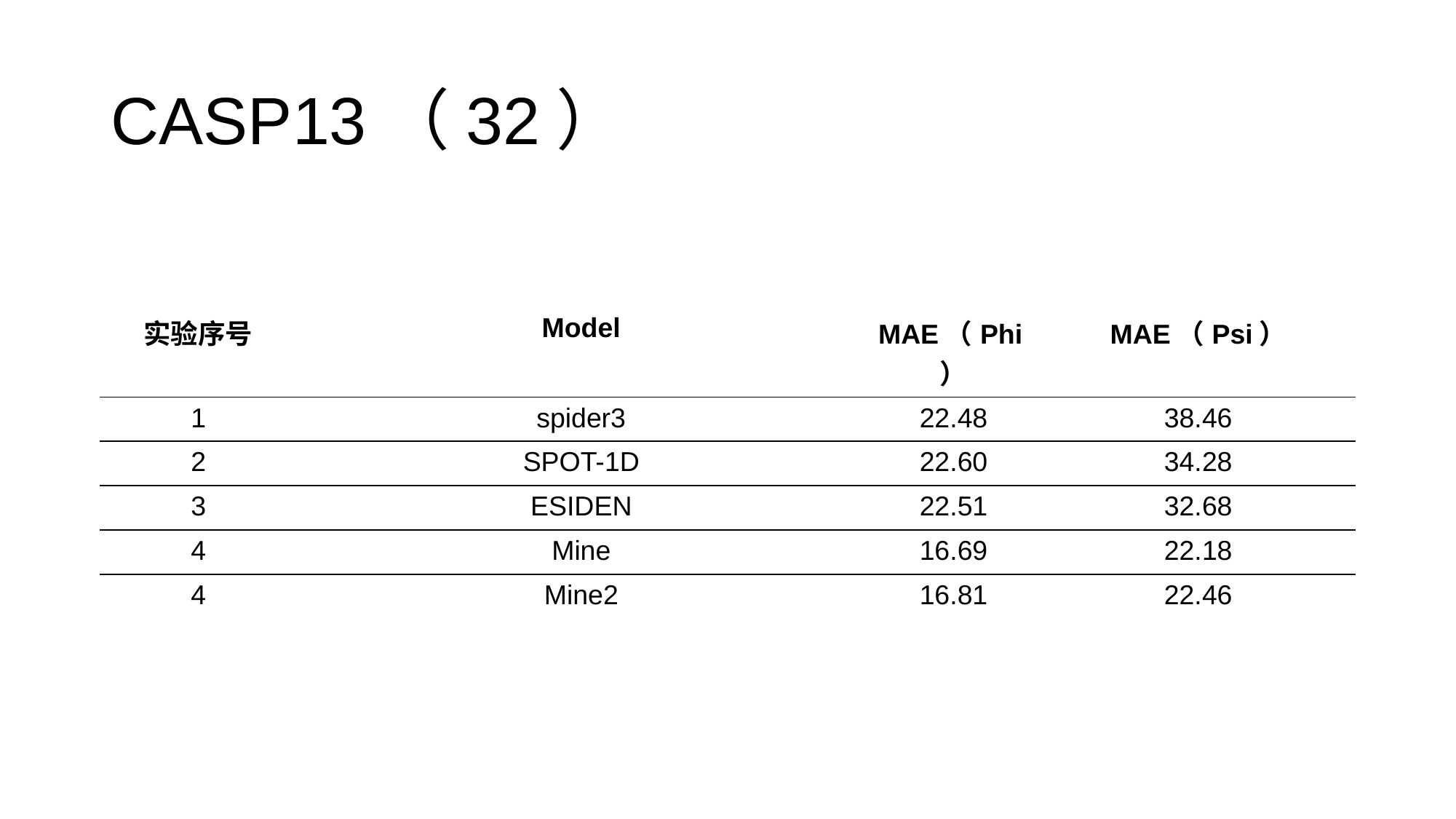

# CASP13（32）
| 实验序号 | Model | MAE（Phi） | MAE（Psi） |
| --- | --- | --- | --- |
| 1 | spider3 | 22.48 | 38.46 |
| 2 | SPOT-1D | 22.60 | 34.28 |
| 3 | ESIDEN | 22.51 | 32.68 |
| 4 | Mine | 16.69 | 22.18 |
| 4 | Mine2 | 16.81 | 22.46 |